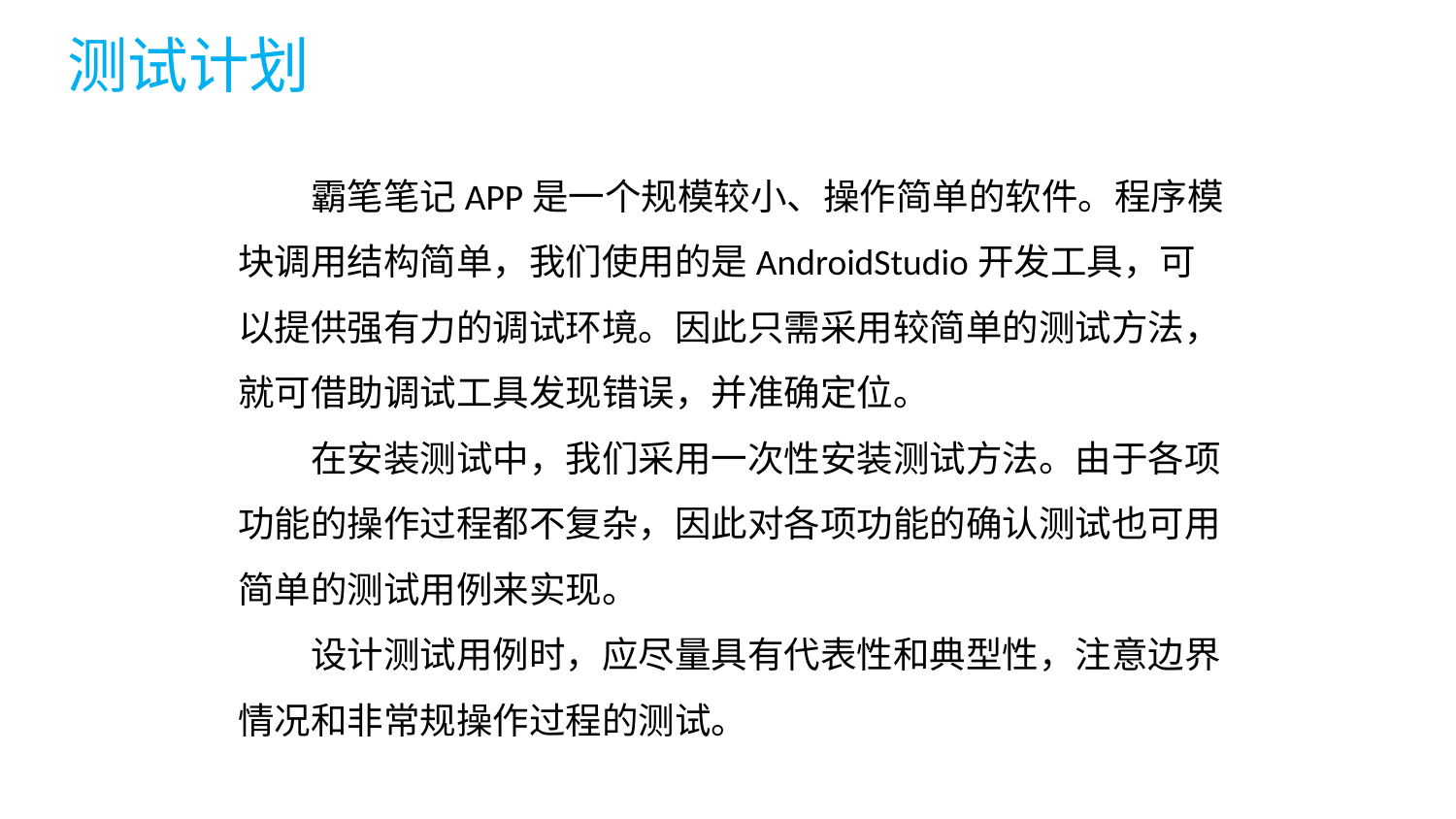

测试计划
霸笔笔记APP是一个规模较小、操作简单的软件。程序模块调用结构简单，我们使用的是AndroidStudio开发工具，可以提供强有力的调试环境。因此只需采用较简单的测试方法，就可借助调试工具发现错误，并准确定位。
在安装测试中，我们采用一次性安装测试方法。由于各项功能的操作过程都不复杂，因此对各项功能的确认测试也可用简单的测试用例来实现。
设计测试用例时，应尽量具有代表性和典型性，注意边界情况和非常规操作过程的测试。